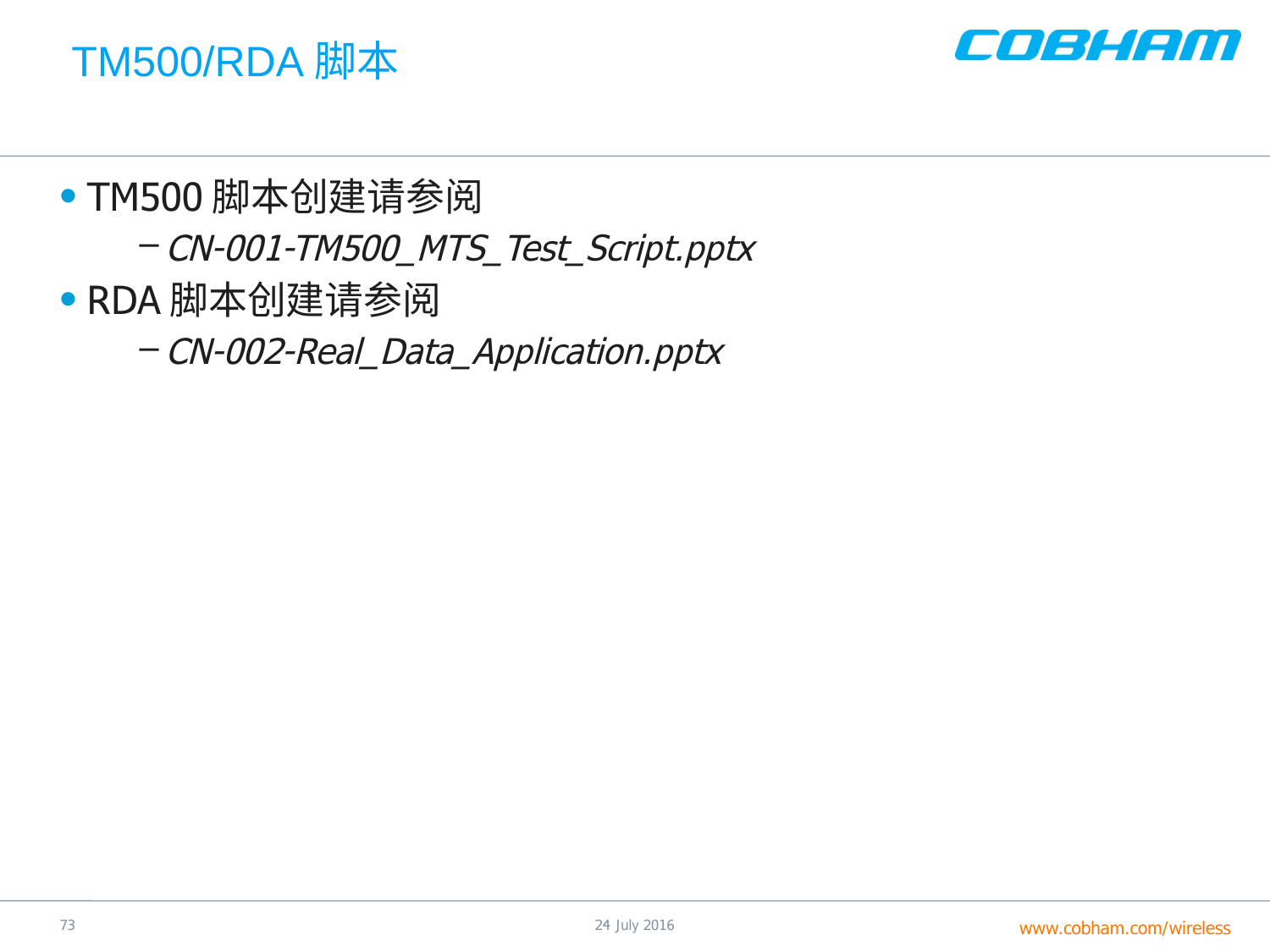

# TM500/RDA脚本

TM500脚本创建请参阅
CN-001-TM500_MTS_Test_Script.pptx
RDA脚本创建请参阅
CN-002-Real_Data_Application.pptx
73
24 July 2016